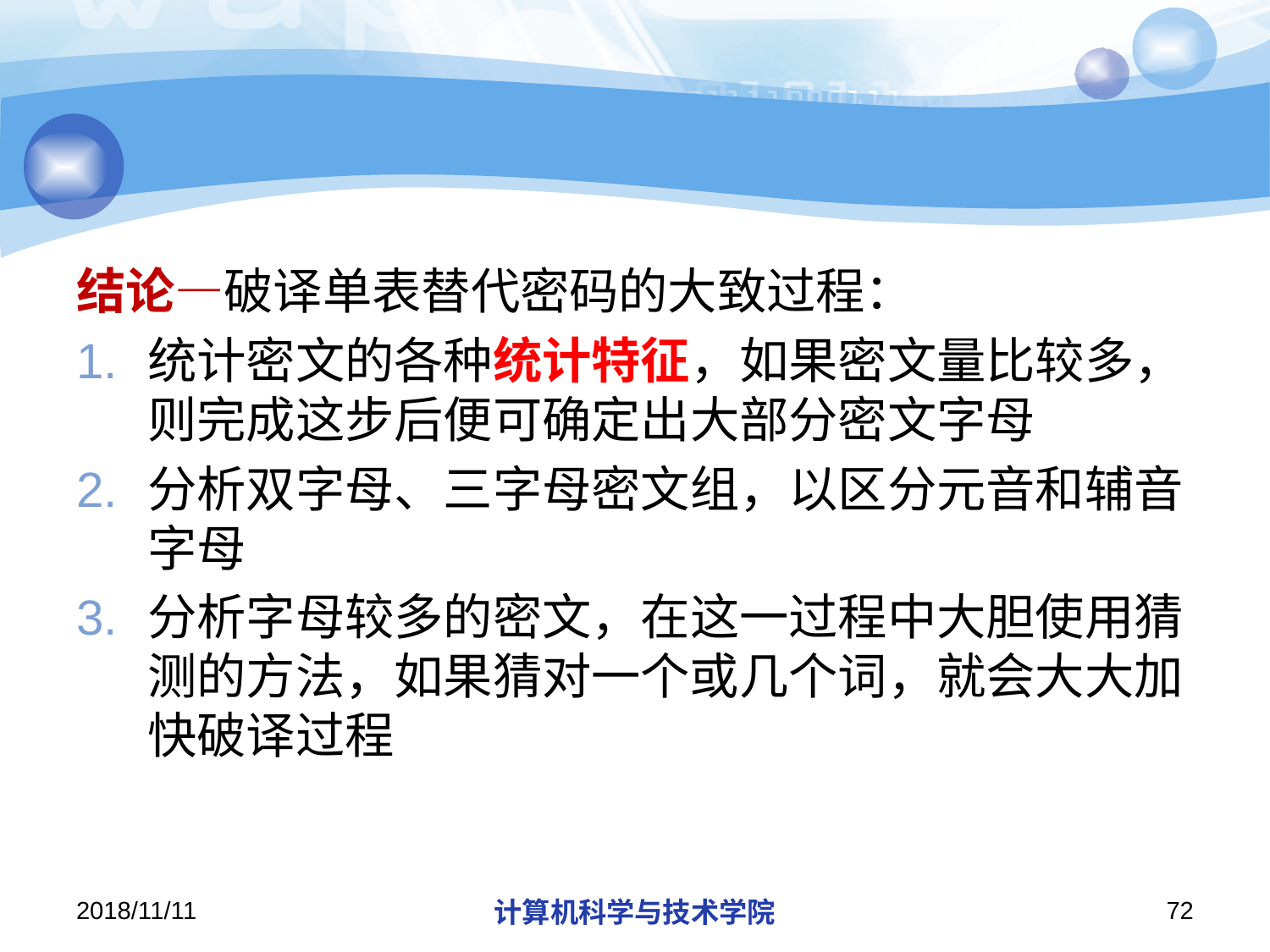

#
结论—破译单表替代密码的大致过程：
统计密文的各种统计特征，如果密文量比较多，则完成这步后便可确定出大部分密文字母
分析双字母、三字母密文组，以区分元音和辅音字母
分析字母较多的密文，在这一过程中大胆使用猜测的方法，如果猜对一个或几个词，就会大大加快破译过程

2018/11/11
计算机科学与技术学院
72